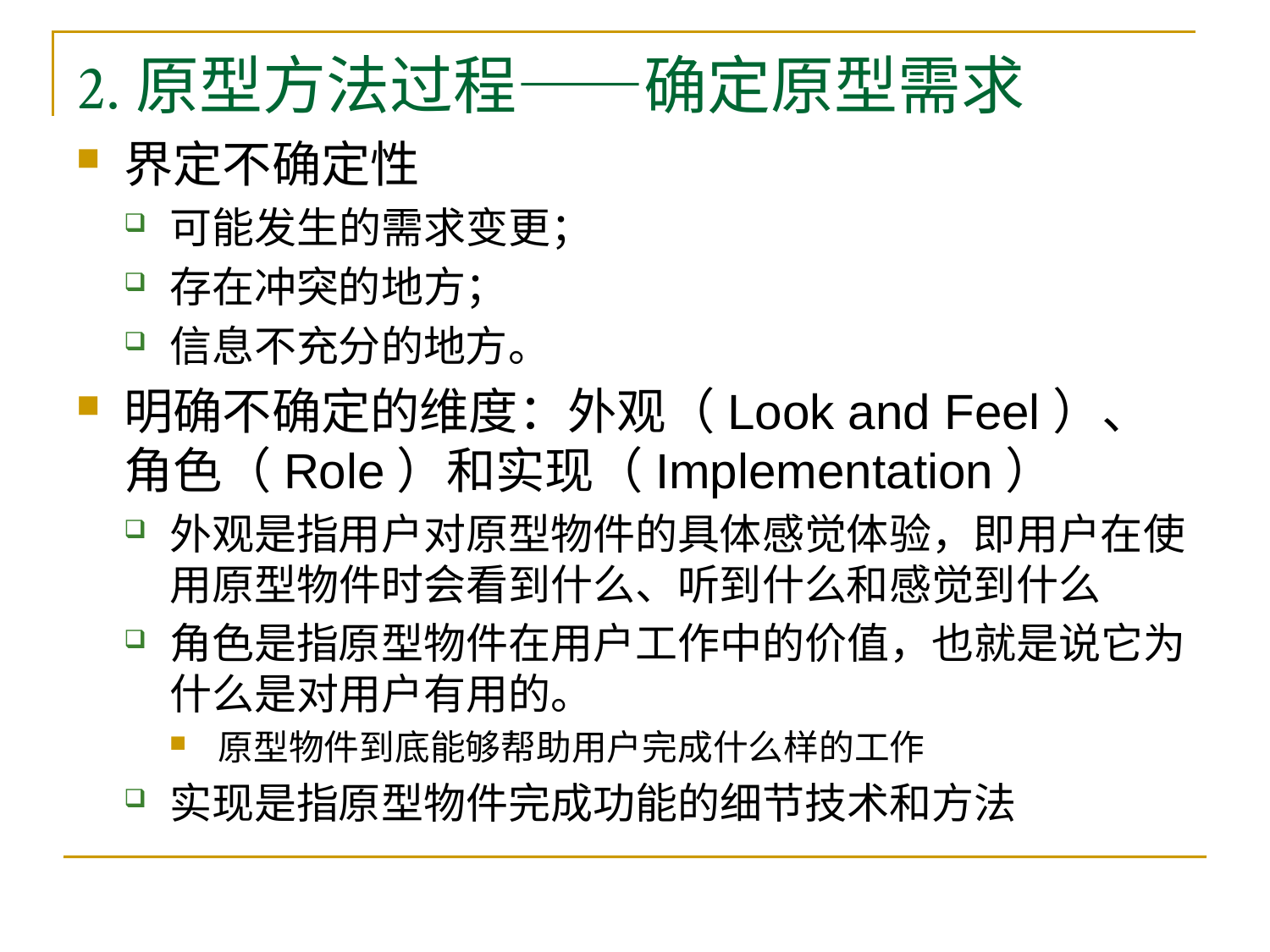

# 2.原型方法过程——确定原型需求
界定不确定性
可能发生的需求变更；
存在冲突的地方；
信息不充分的地方。
明确不确定的维度：外观（Look and Feel）、角色（Role）和实现（Implementation）
外观是指用户对原型物件的具体感觉体验，即用户在使用原型物件时会看到什么、听到什么和感觉到什么
角色是指原型物件在用户工作中的价值，也就是说它为什么是对用户有用的。
原型物件到底能够帮助用户完成什么样的工作
实现是指原型物件完成功能的细节技术和方法